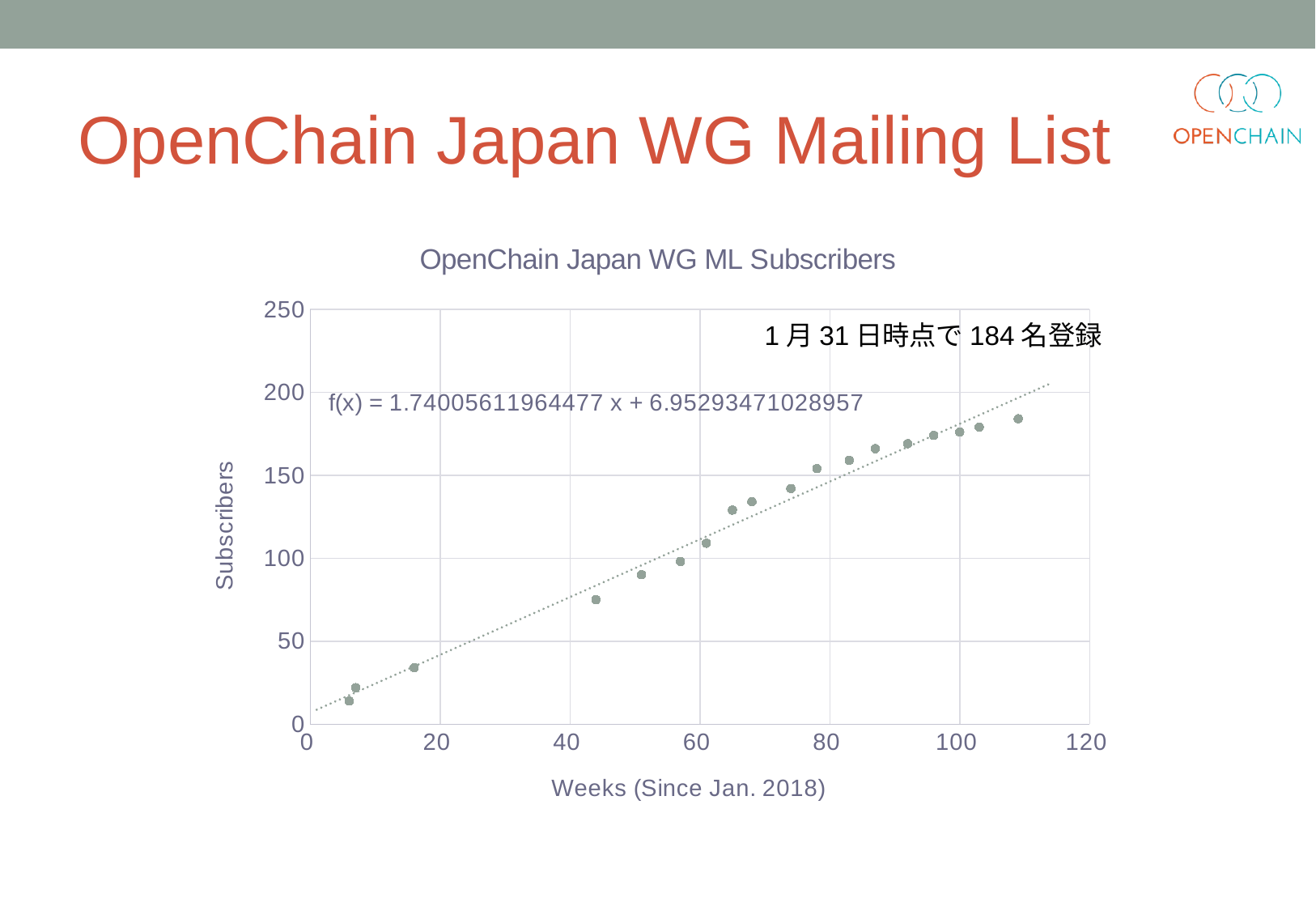

# OpenChain Japan WG Mailing List

### Chart: OpenChain Japan WG ML Subscribers

| Category |  |
|---|---|
1月31日時点で184名登録